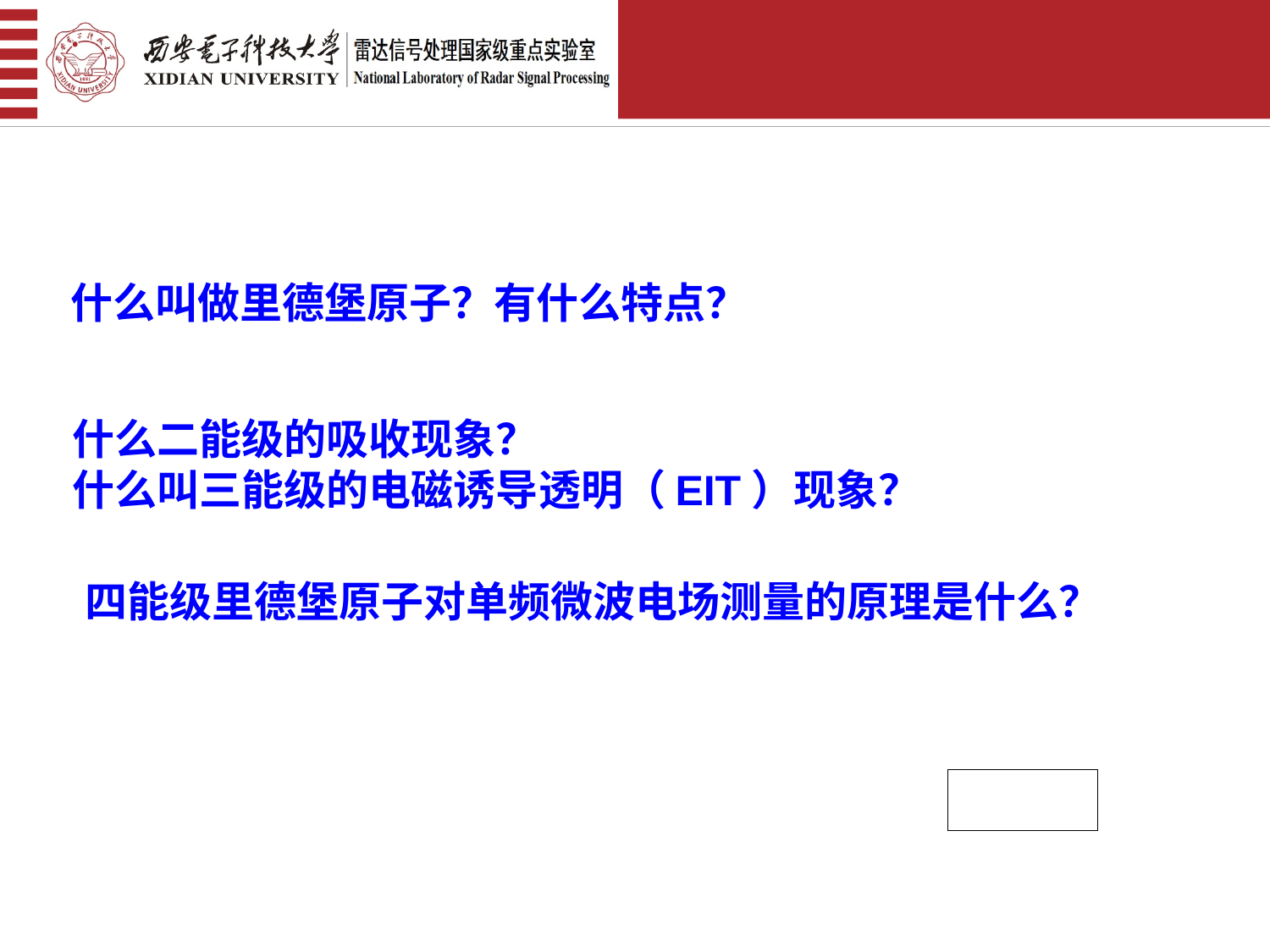

什么叫做里德堡原子？有什么特点？
什么二能级的吸收现象？
什么叫三能级的电磁诱导透明（EIT）现象？
四能级里德堡原子对单频微波电场测量的原理是什么？